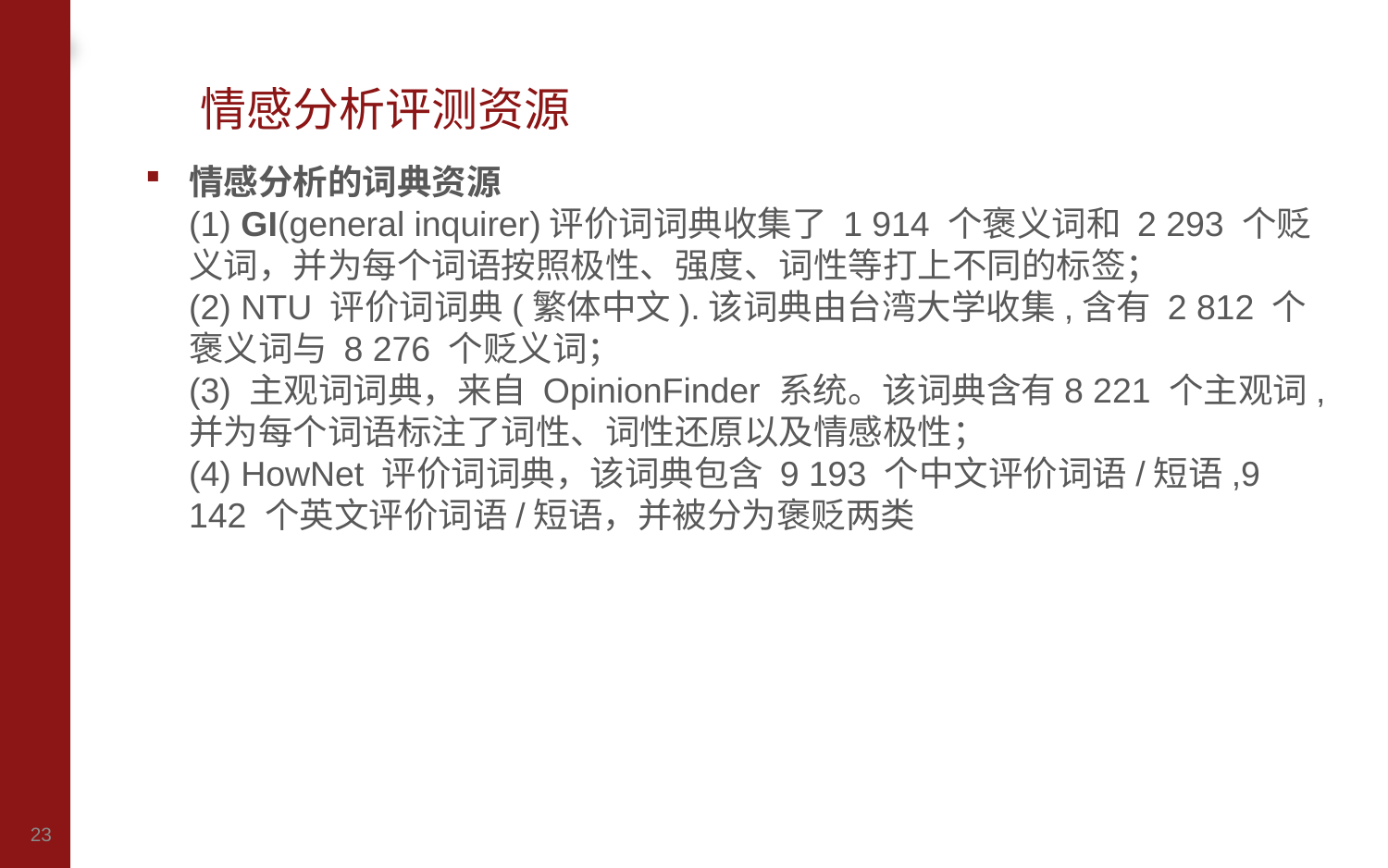

# 情感分析评测资源
情感分析的词典资源
(1) GI(general inquirer)评价词词典收集了 1 914 个褒义词和 2 293 个贬义词，并为每个词语按照极性、强度、词性等打上不同的标签；
(2) NTU 评价词词典(繁体中文).该词典由台湾大学收集,含有 2 812 个褒义词与 8 276 个贬义词；
(3) 主观词词典，来自 OpinionFinder 系统。该词典含有8 221 个主观词,并为每个词语标注了词性、词性还原以及情感极性；
(4) HowNet 评价词词典，该词典包含 9 193 个中文评价词语/短语,9 142 个英文评价词语/短语，并被分为褒贬两类
23